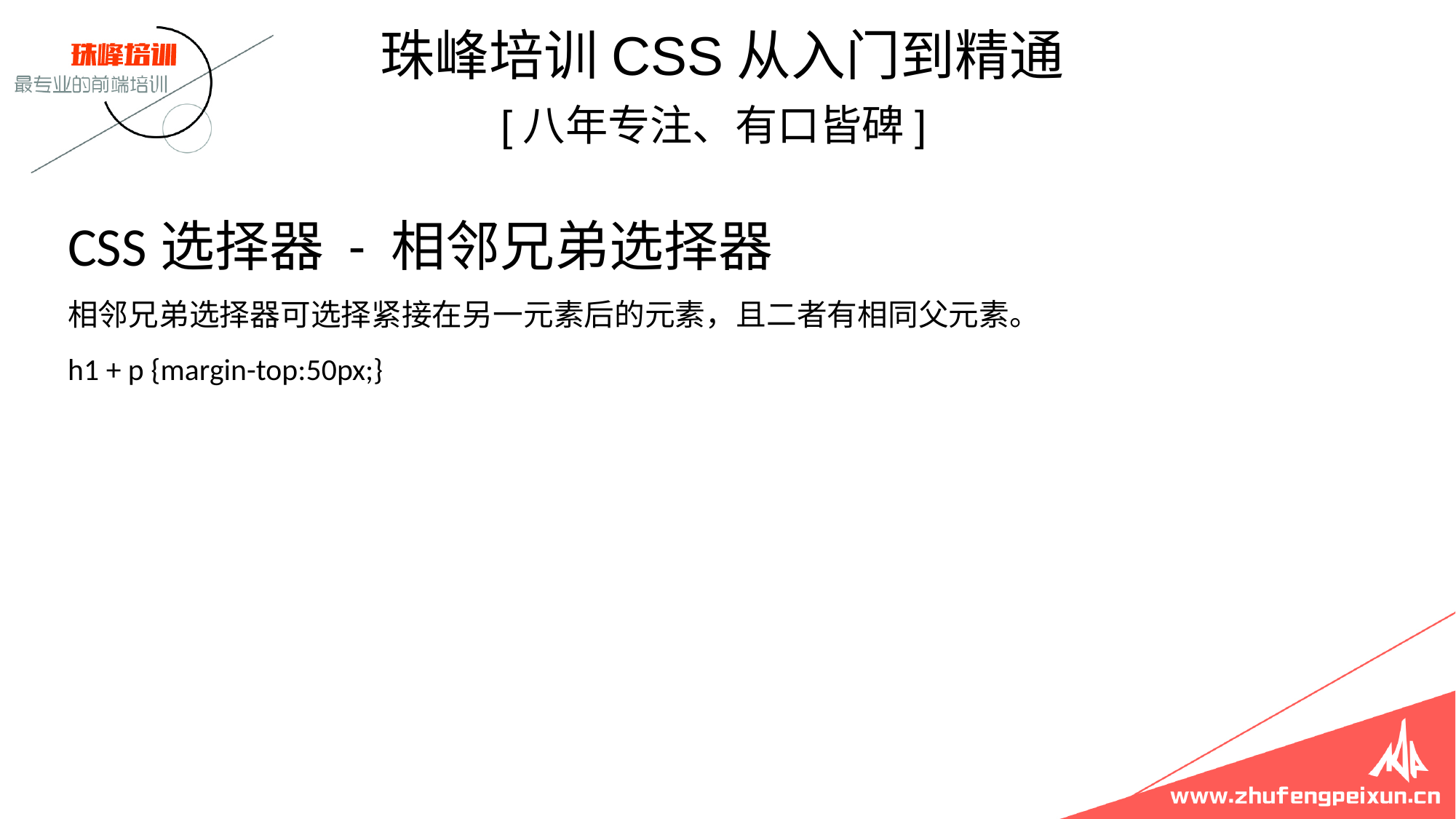

珠峰培训CSS从入门到精通
        [八年专注、有口皆碑]
# CSS选择器 - 相邻兄弟选择器 相邻兄弟选择器可选择紧接在另一元素后的元素，且二者有相同父元素。 h1 + p {margin-top:50px;}